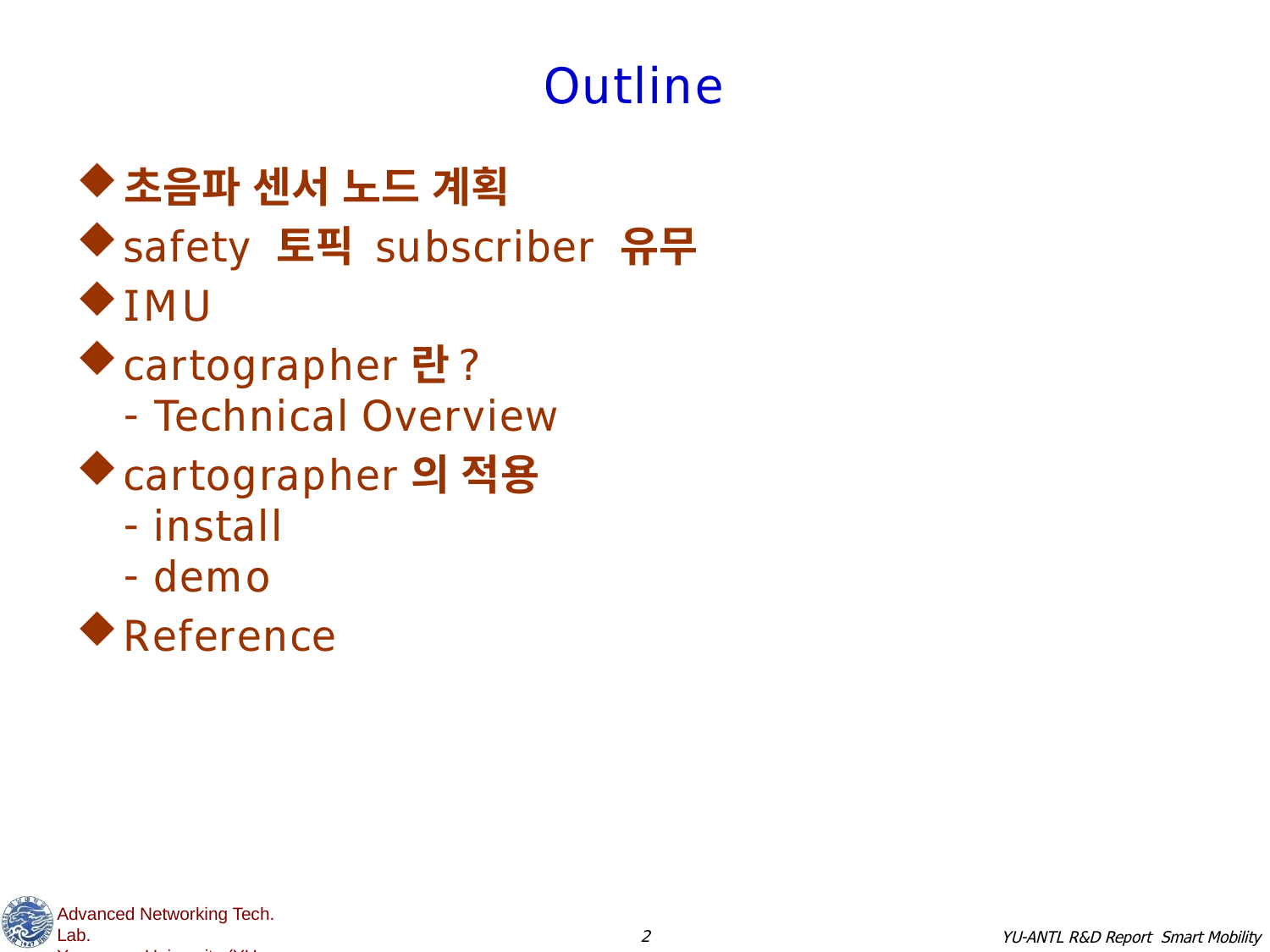

# Outline
초음파 센서 노드 계획
safety 토픽 subscriber 유무
IMU
cartographer란?
- Technical Overview
cartographer의 적용
- install
- demo
Reference